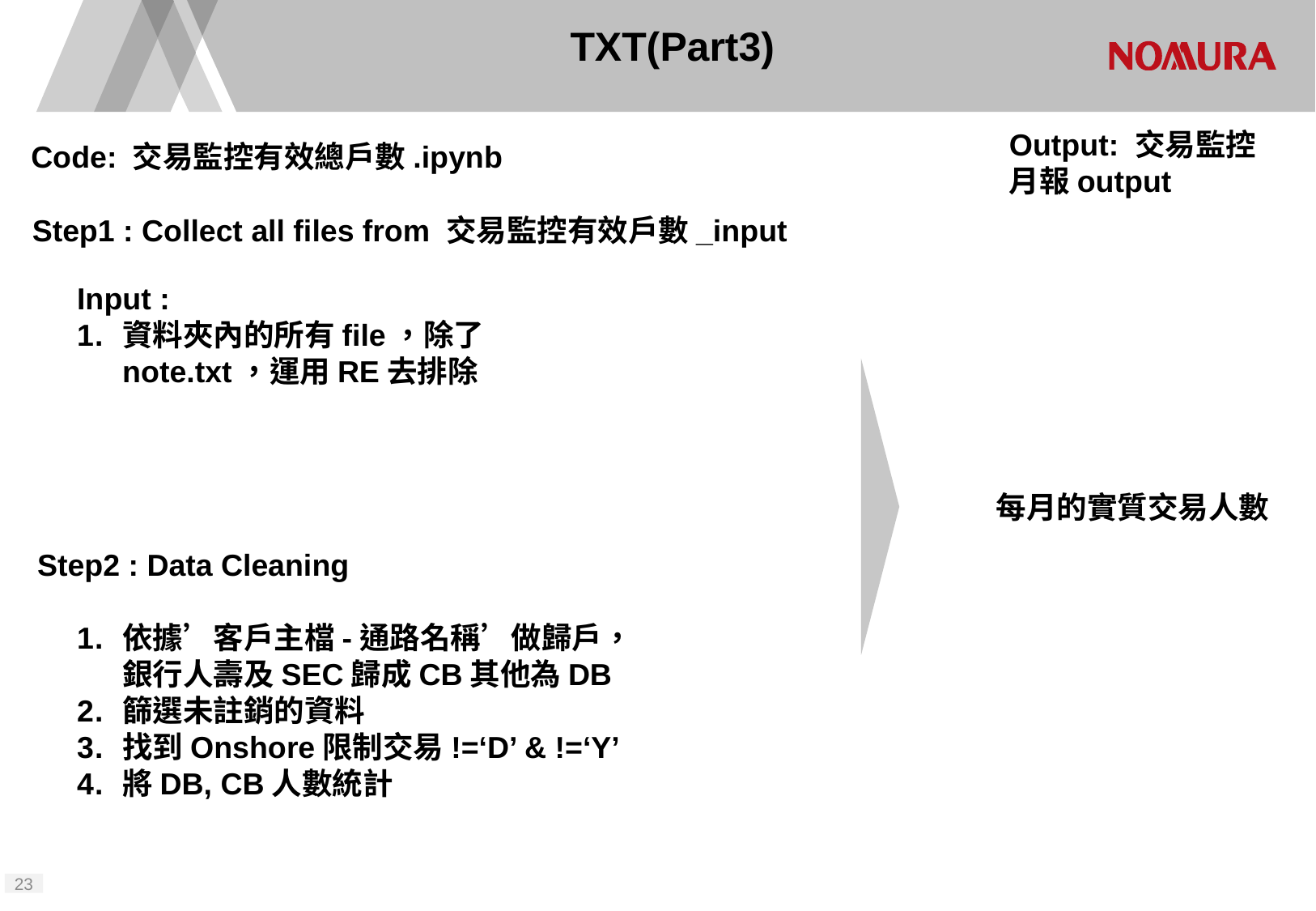

# TXT(Part3)
Output: 交易監控
月報output
Code: 交易監控有效總戶數.ipynb
Step1 : Collect all files from 交易監控有效戶數_input
Input :
資料夾內的所有file，除了note.txt，運用RE去排除
每月的實質交易人數

Step2 : Data Cleaning
依據’客戶主檔-通路名稱’做歸戶，銀行人壽及SEC歸成CB其他為DB
篩選未註銷的資料
找到Onshore限制交易!=‘D’ & !=‘Y’
將DB, CB人數統計
23